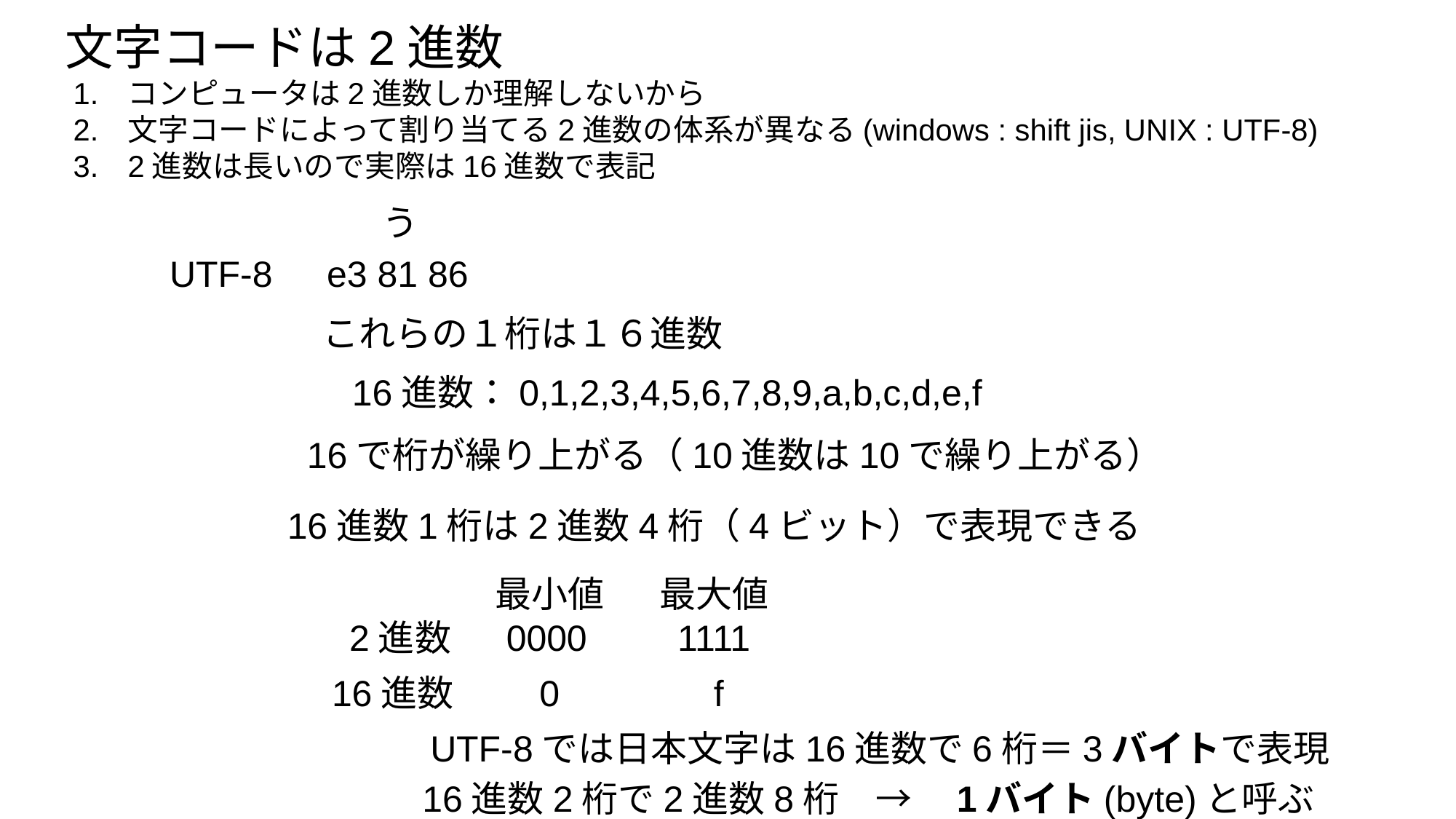

文字コードは2進数
コンピュータは2進数しか理解しないから
文字コードによって割り当てる2進数の体系が異なる(windows : shift jis, UNIX : UTF-8)
2進数は長いので実際は16進数で表記
う
UTF-8
e3 81 86
これらの１桁は１６進数
16進数：0,1,2,3,4,5,6,7,8,9,a,b,c,d,e,f
16で桁が繰り上がる（10進数は10で繰り上がる）
16進数1桁は2進数4桁（4ビット）で表現できる
最小値
最大値
2進数
0000
1111
0
f
16進数
UTF-8では日本文字は16進数で6桁＝3バイトで表現
16進数2桁で2進数8桁　→　1バイト(byte)と呼ぶ